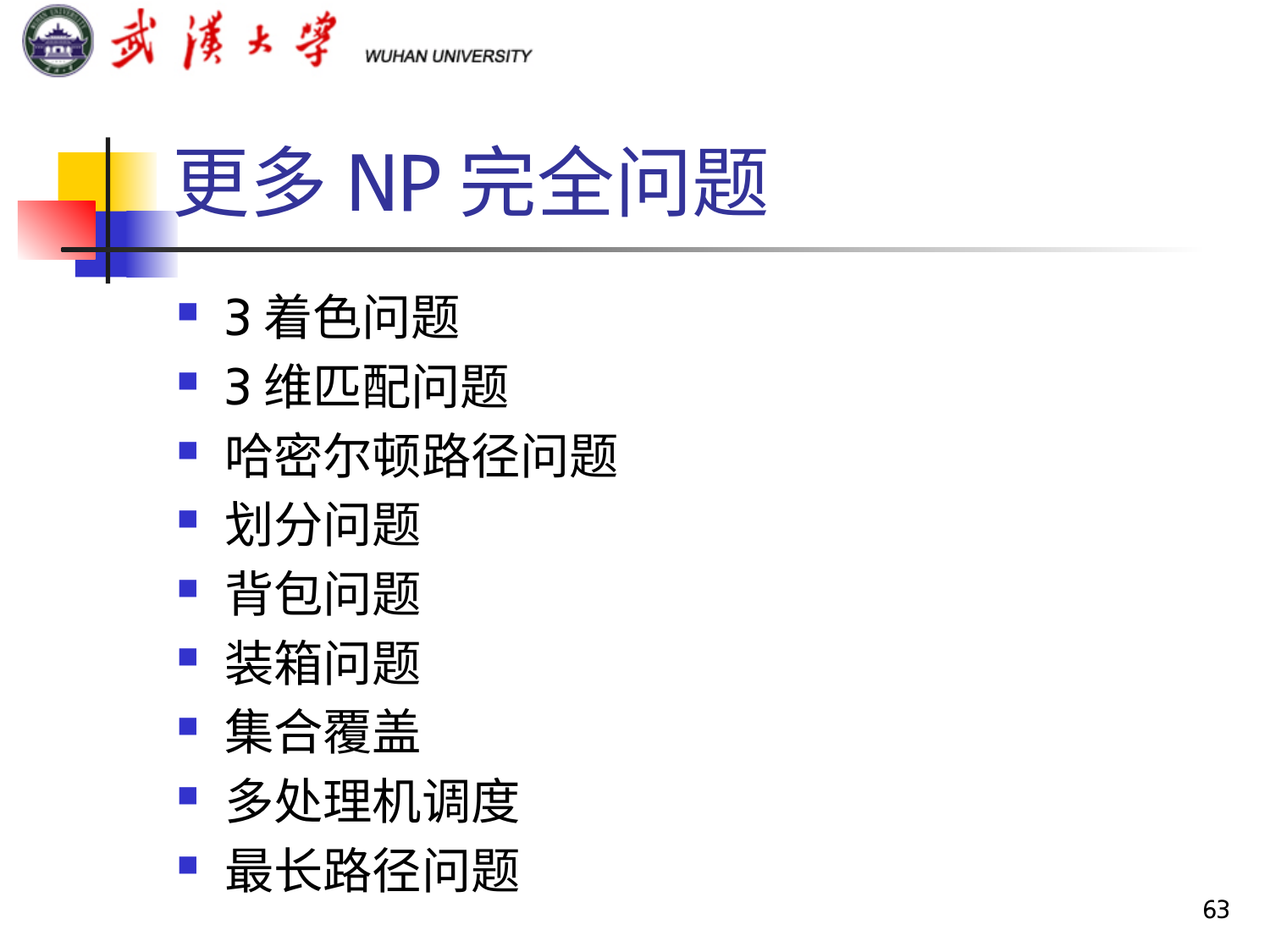

# 更多NP完全问题
3着色问题
3维匹配问题
哈密尔顿路径问题
划分问题
背包问题
装箱问题
集合覆盖
多处理机调度
最长路径问题
63